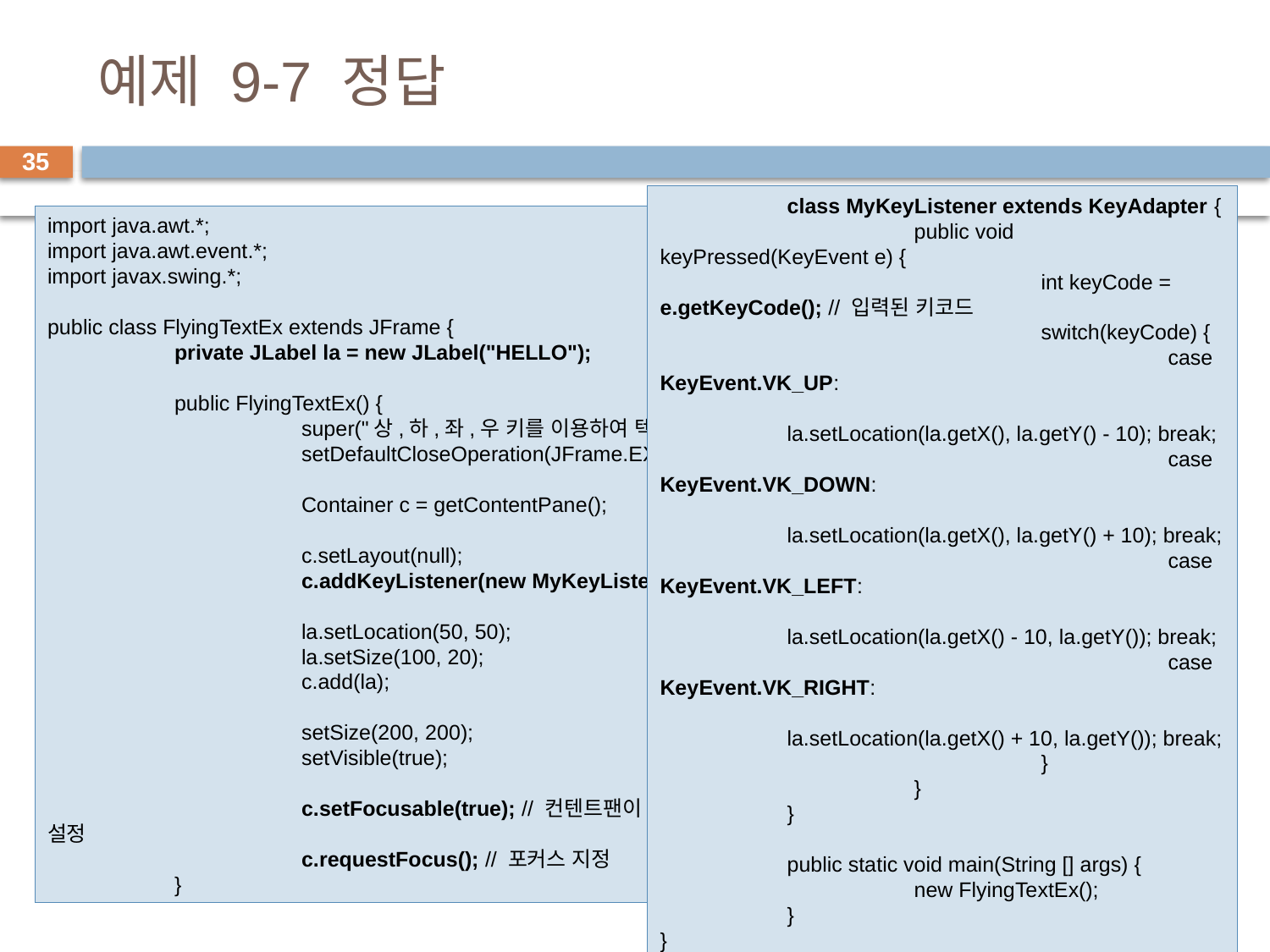

# 예제 9-7 정답
35
	class MyKeyListener extends KeyAdapter {
		public void keyPressed(KeyEvent e) {
			int keyCode = e.getKeyCode(); // 입력된 키코드
			switch(keyCode) {
				case KeyEvent.VK_UP:
					la.setLocation(la.getX(), la.getY() - 10); break;
				case KeyEvent.VK_DOWN:
					la.setLocation(la.getX(), la.getY() + 10); break;
				case KeyEvent.VK_LEFT:
					la.setLocation(la.getX() - 10, la.getY()); break;
				case KeyEvent.VK_RIGHT:
					la.setLocation(la.getX() + 10, la.getY()); break;
			}
		}
	}

	public static void main(String [] args) {
		new FlyingTextEx();
	}
}
import java.awt.*;
import java.awt.event.*;
import javax.swing.*;

public class FlyingTextEx extends JFrame {
	private JLabel la = new JLabel("HELLO");

	public FlyingTextEx() {
		super("상,하,좌,우 키를 이용하여 텍스트 움직이기");
		setDefaultCloseOperation(JFrame.EXIT_ON_CLOSE);

		Container c = getContentPane();
		c.setLayout(null);
		c.addKeyListener(new MyKeyListener());

		la.setLocation(50, 50);
		la.setSize(100, 20);
		c.add(la);

		setSize(200, 200);
		setVisible(true);

		c.setFocusable(true); // 컨텐트팬이 포커스를 받을 수 있도록 설정
		c.requestFocus(); // 포커스 지정
	}